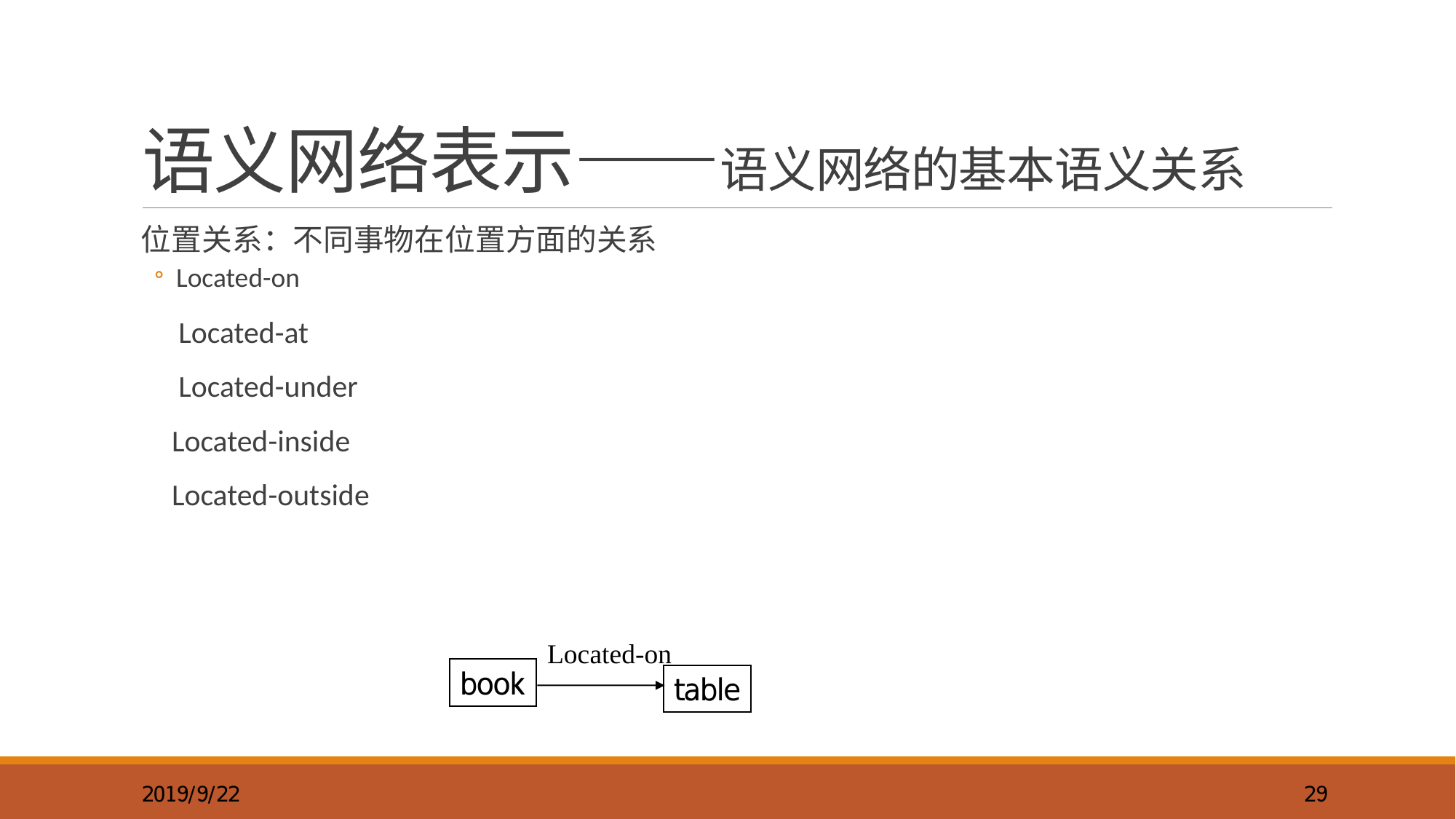

29
# 语义网络表示——语义网络的基本语义关系
位置关系：不同事物在位置方面的关系
Located-on
       Located-at
       Located-under
      Located-inside
      Located-outside

Located-on
book
table

2019/9/22